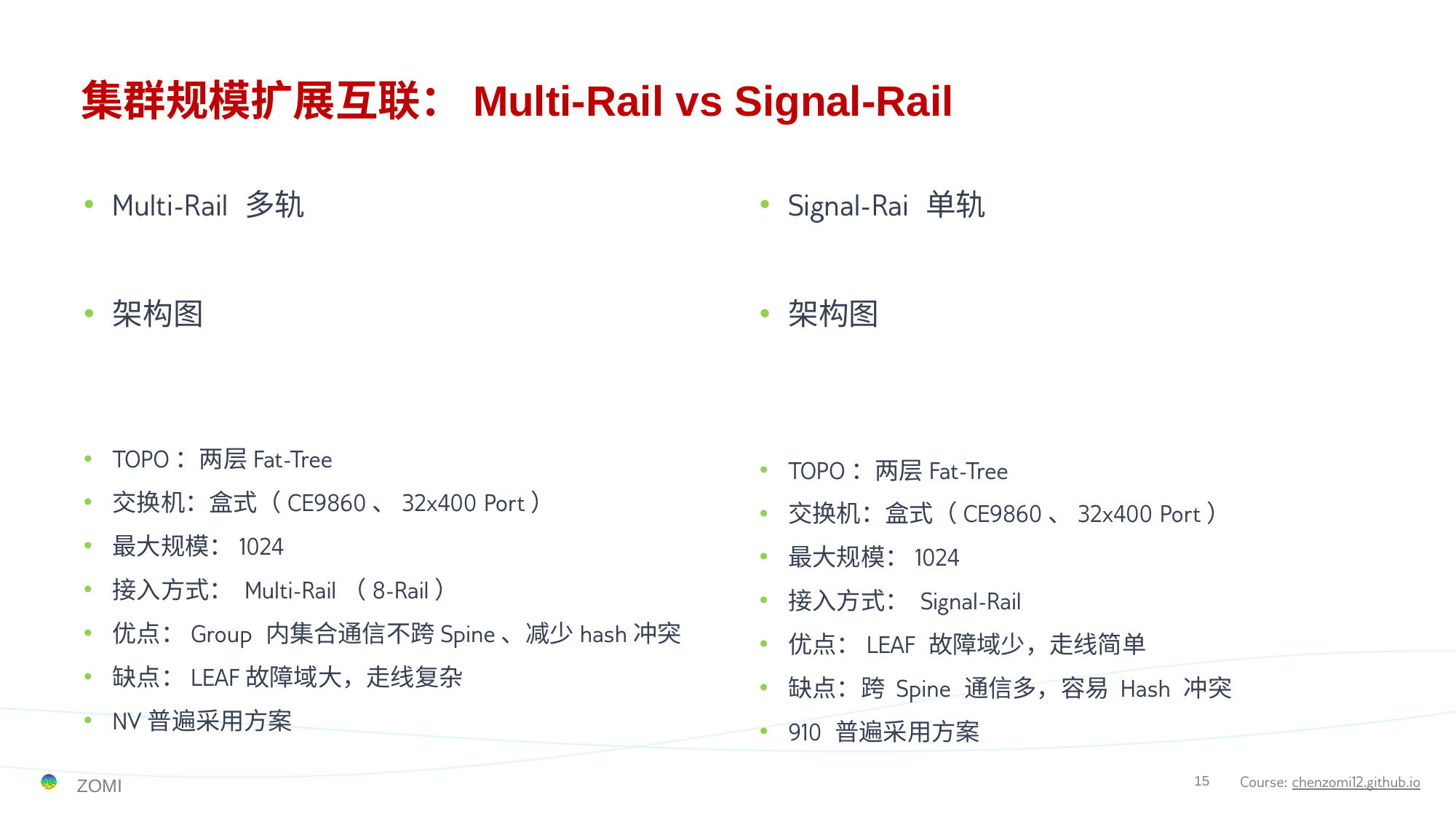

# 集群规模扩展互联：Multi-Rail vs Signal-Rail
Multi-Rail 多轨

架构图

TOPO：两层Fat-Tree
交换机：盒式（CE9860、32x400 Port）
最大规模：1024
接入方式： Multi-Rail（8-Rail）
优点：Group 内集合通信不跨Spine、减少hash冲突
缺点：LEAF故障域大，走线复杂
NV普遍采用方案
Signal-Rai 单轨

架构图

TOPO：两层Fat-Tree
交换机：盒式（CE9860、32x400 Port）
最大规模：1024
接入方式： Signal-Rail
优点：LEAF 故障域少，走线简单
缺点：跨 Spine 通信多，容易 Hash 冲突
910 普遍采用方案